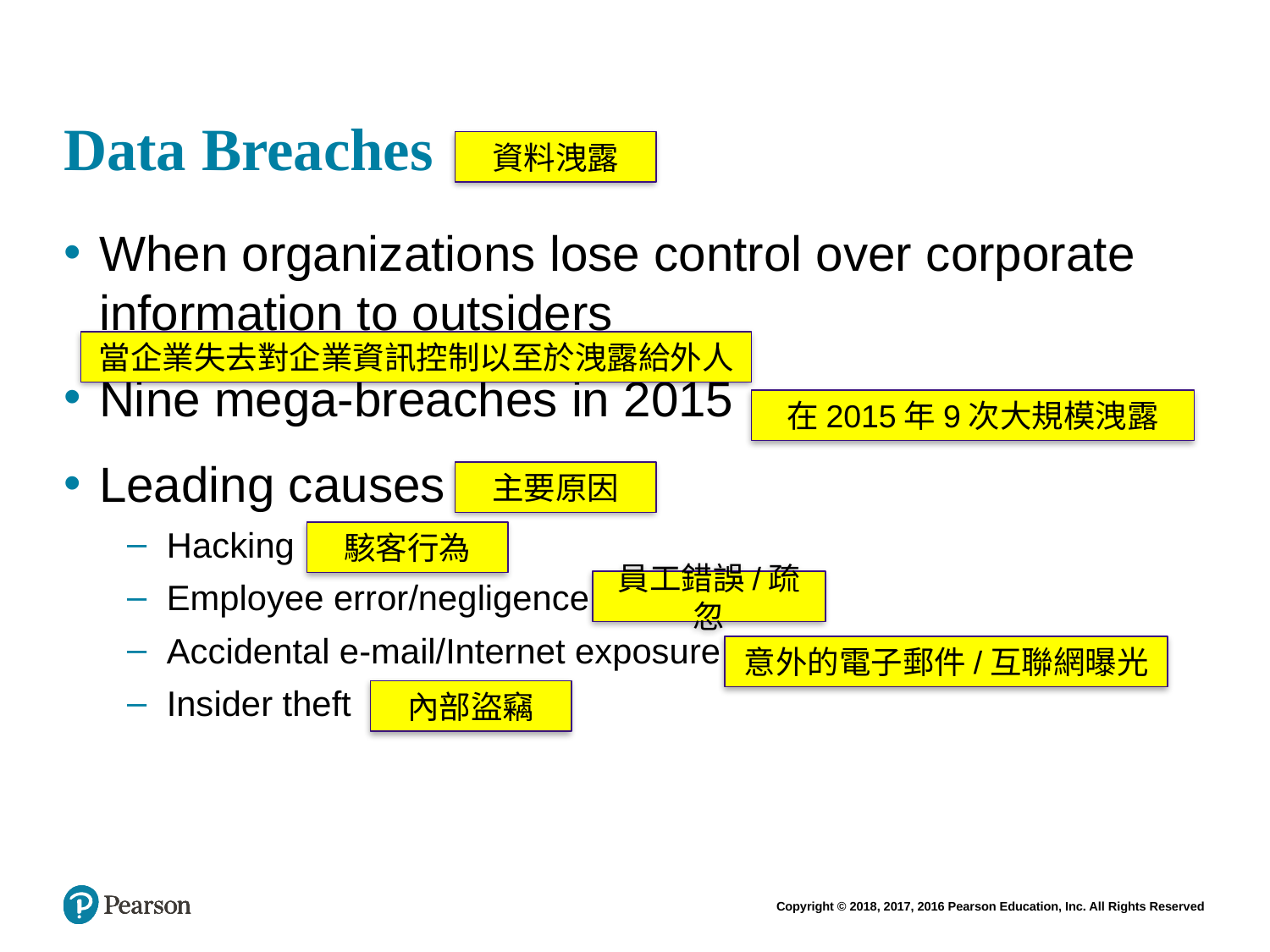

# Data Breaches
資料洩露
When organizations lose control over corporate information to outsiders
Nine mega-breaches in 2015
Leading causes
Hacking
Employee error/negligence
Accidental e-mail/Internet exposure
Insider theft
當企業失去對企業資訊控制以至於洩露給外人
在2015年9次大規模洩露
主要原因
駭客行為
員工錯誤/疏忽
意外的電子郵件/互聯網曝光
內部盜竊